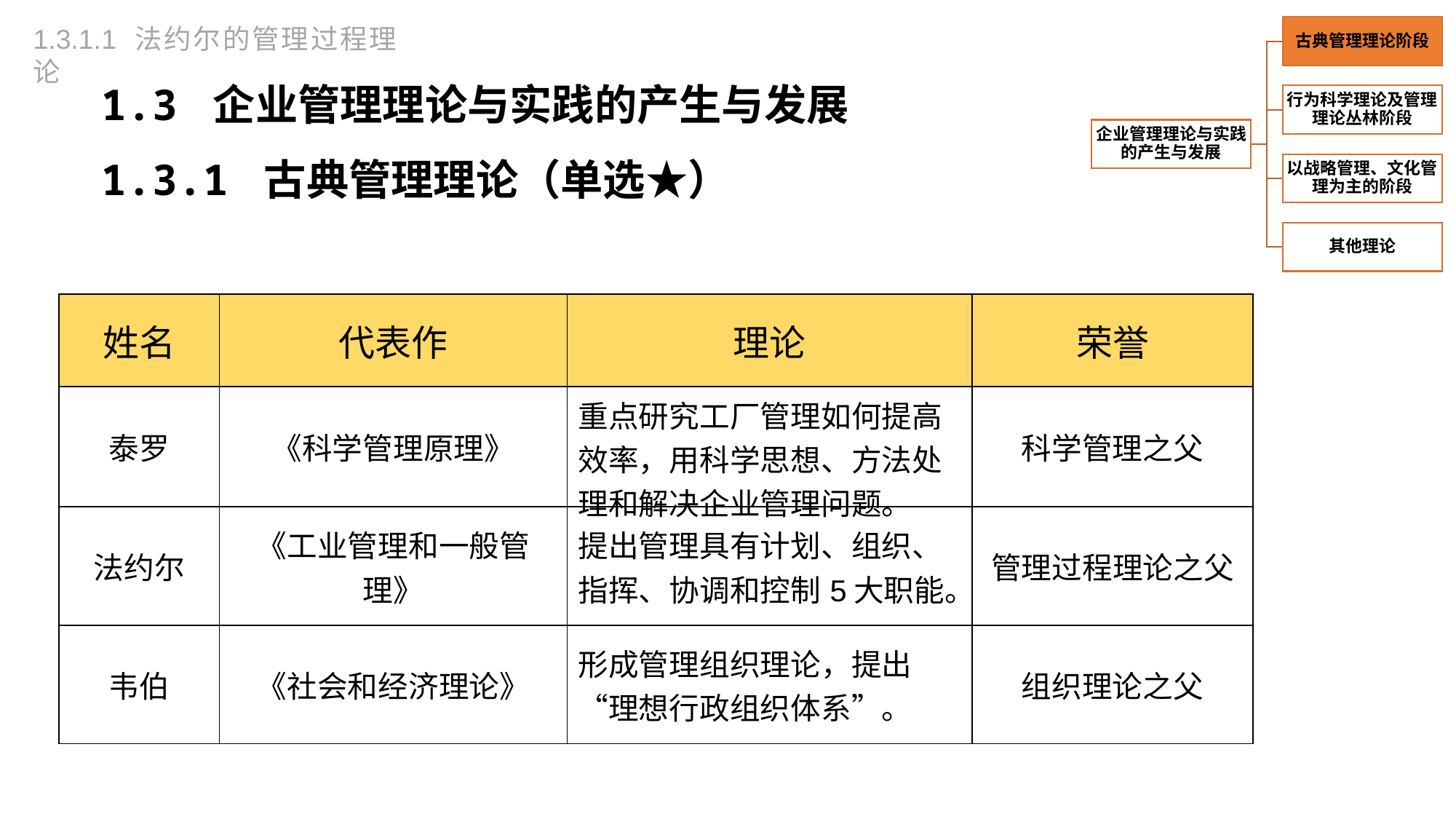

1.3.1.1 法约尔的管理过程理论
企业管理理论与实践的产生与发展
古典管理理论阶段
行为科学理论及管理理论丛林阶段
以战略管理、文化管理为主的阶段
其他理论
1.3 企业管理理论与实践的产生与发展
1.3.1 古典管理理论（单选★）
| 姓名 | 代表作 | 理论 | 荣誉 |
| --- | --- | --- | --- |
| 泰罗 | 《科学管理原理》 | 重点研究工厂管理如何提高效率，用科学思想、方法处理和解决企业管理问题。 | 科学管理之父 |
| 法约尔 | 《工业管理和一般管理》 | 提出管理具有计划、组织、指挥、协调和控制5大职能。 | 管理过程理论之父 |
| 韦伯 | 《社会和经济理论》 | 形成管理组织理论，提出“理想行政组织体系”。 | 组织理论之父 |